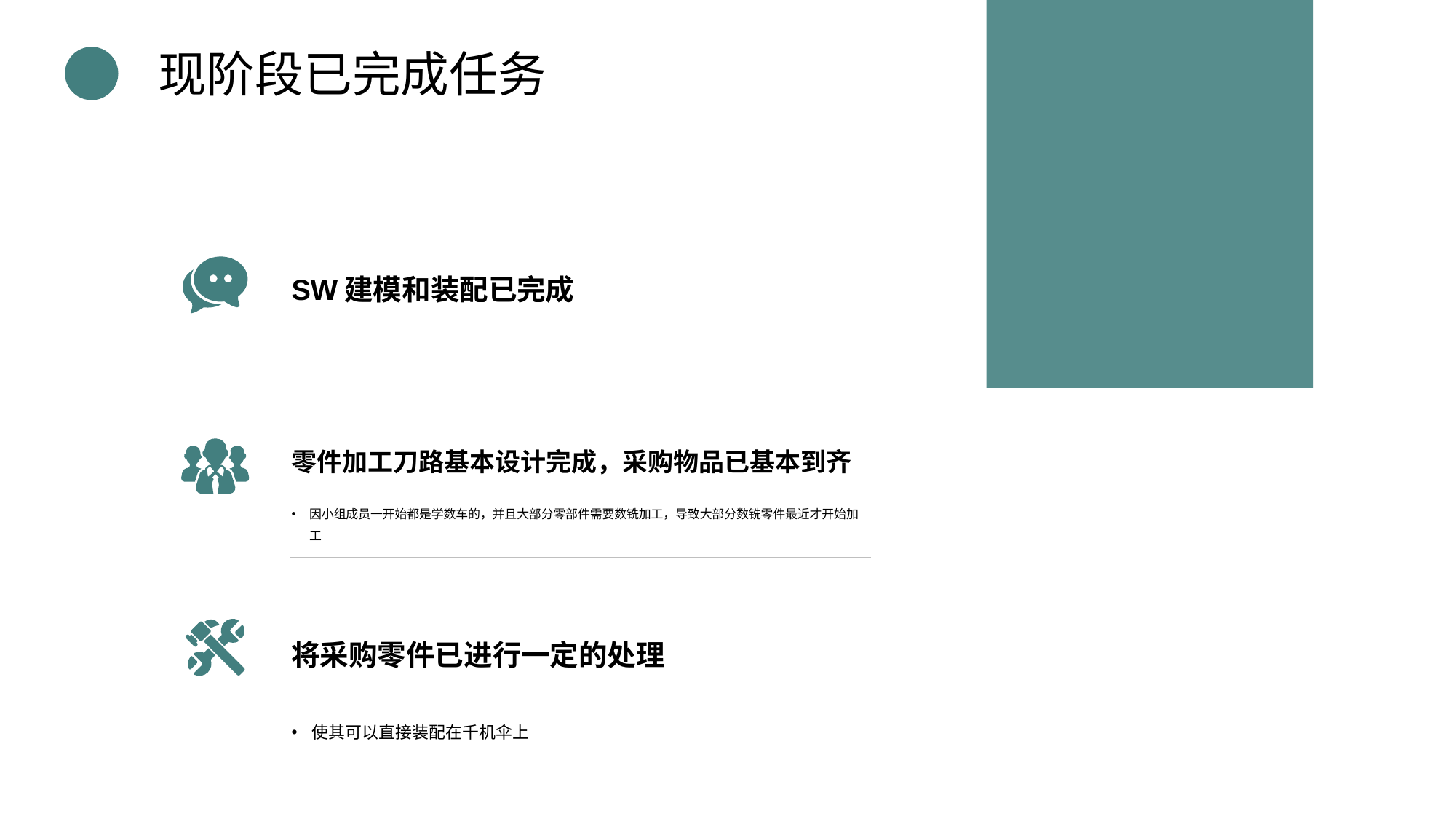

现阶段已完成任务

SW建模和装配已完成
零件加工刀路基本设计完成，采购物品已基本到齐
因小组成员一开始都是学数车的，并且大部分零部件需要数铣加工，导致大部分数铣零件最近才开始加工

将采购零件已进行一定的处理
使其可以直接装配在千机伞上